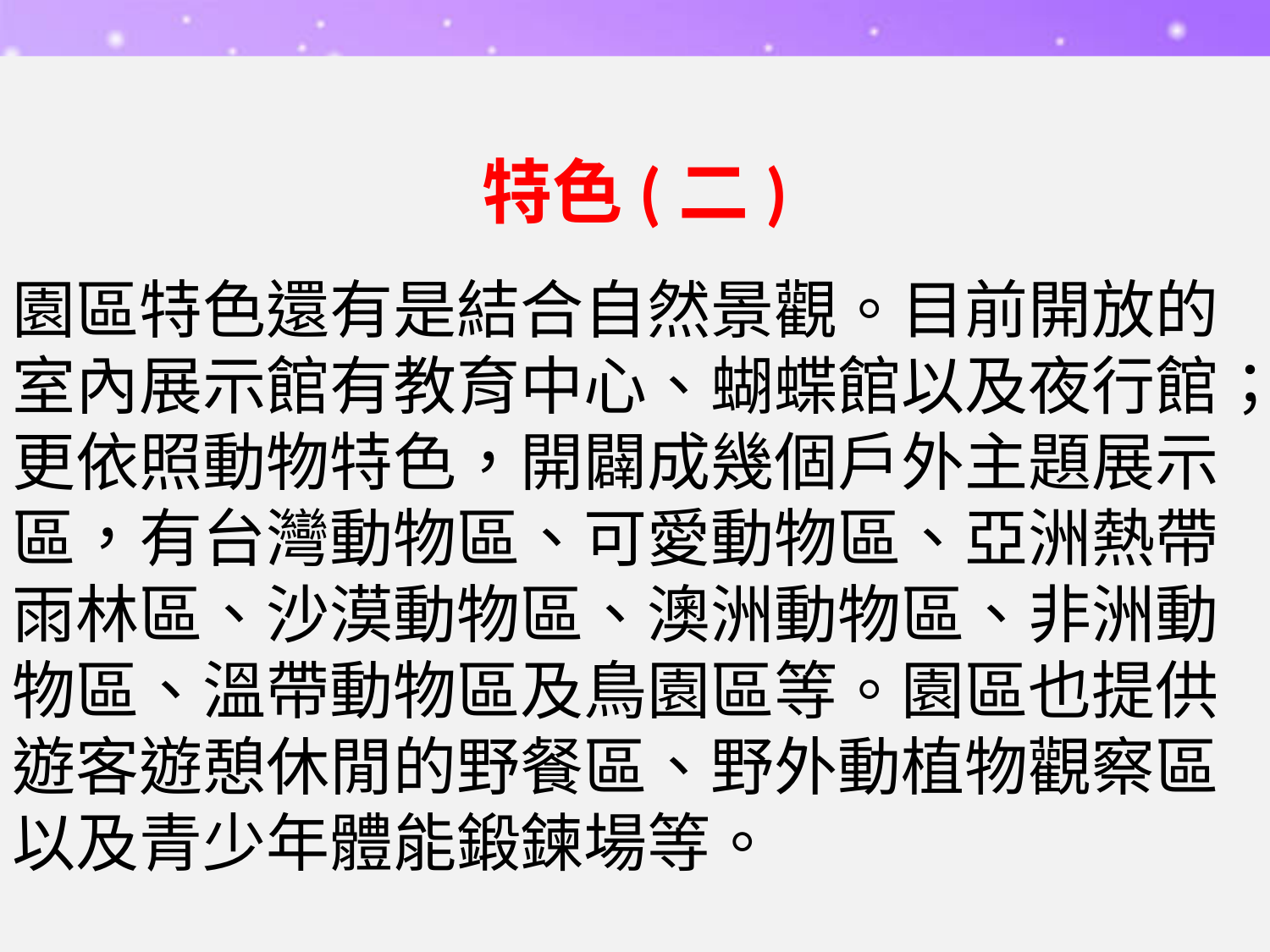

特色(二)

園區特色還有是結合自然景觀。目前開放的室內展示館有教育中心、蝴蝶館以及夜行館；更依照動物特色，開闢成幾個戶外主題展示區，有台灣動物區、可愛動物區、亞洲熱帶雨林區、沙漠動物區、澳洲動物區、非洲動物區、溫帶動物區及鳥園區等。園區也提供遊客遊憩休閒的野餐區、野外動植物觀察區以及青少年體能鍛鍊場等。